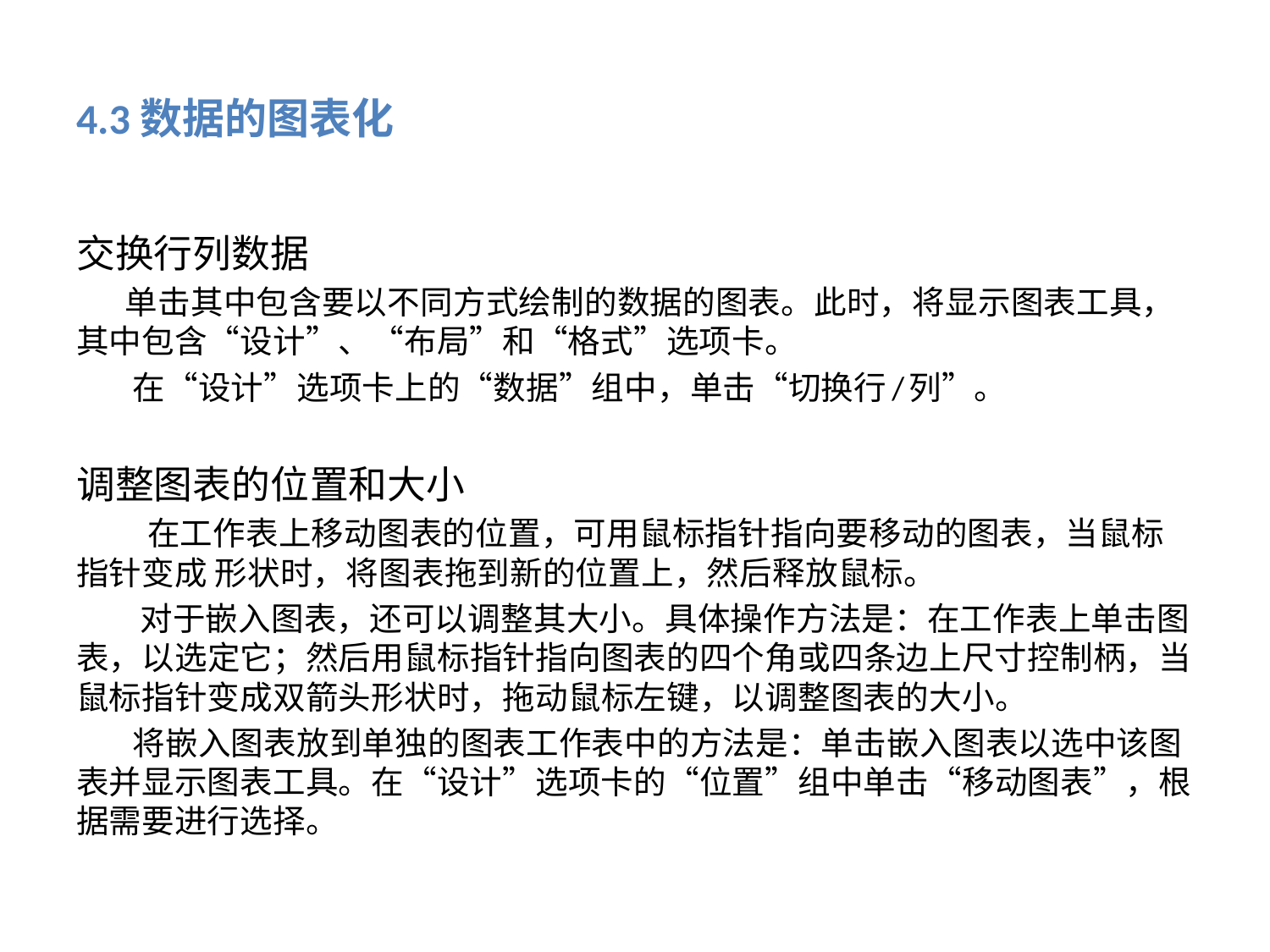

# 4.3数据的图表化
交换行列数据
      单击其中包含要以不同方式绘制的数据的图表。此时，将显示图表工具，其中包含“设计”、“布局”和“格式”选项卡。
       在“设计”选项卡上的“数据”组中，单击“切换行/列”。

调整图表的位置和大小
         在工作表上移动图表的位置，可用鼠标指针指向要移动的图表，当鼠标指针变成 形状时，将图表拖到新的位置上，然后释放鼠标。
        对于嵌入图表，还可以调整其大小。具体操作方法是：在工作表上单击图表，以选定它；然后用鼠标指针指向图表的四个角或四条边上尺寸控制柄，当鼠标指针变成双箭头形状时，拖动鼠标左键，以调整图表的大小。
       将嵌入图表放到单独的图表工作表中的方法是：单击嵌入图表以选中该图表并显示图表工具。在“设计”选项卡的“位置”组中单击“移动图表”，根据需要进行选择。